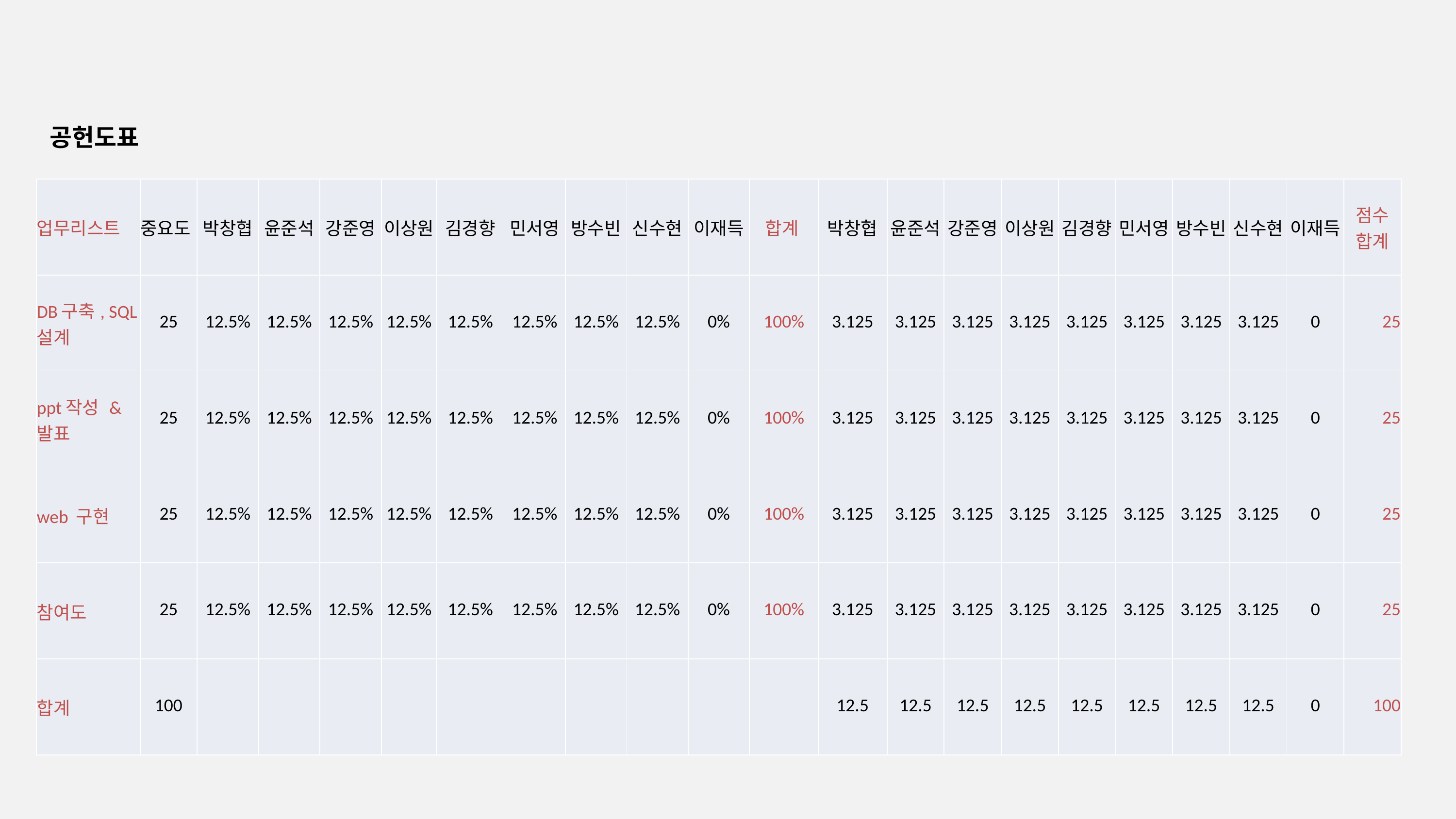

공헌도표
| 업무리스트 | 중요도 | 박창협 | 윤준석 | 강준영 | 이상원 | 김경향 | 민서영 | 방수빈 | 신수현 | 이재득 | 합계 | 박창협 | 윤준석 | 강준영 | 이상원 | 김경향 | 민서영 | 방수빈 | 신수현 | 이재득 | 점수 합계 |
| --- | --- | --- | --- | --- | --- | --- | --- | --- | --- | --- | --- | --- | --- | --- | --- | --- | --- | --- | --- | --- | --- |
| DB구축, SQL 설계 | 25 | 12.5% | 12.5% | 12.5% | 12.5% | 12.5% | 12.5% | 12.5% | 12.5% | 0% | 100% | 3.125 | 3.125 | 3.125 | 3.125 | 3.125 | 3.125 | 3.125 | 3.125 | 0 | 25 |
| ppt작성 & 발표 | 25 | 12.5% | 12.5% | 12.5% | 12.5% | 12.5% | 12.5% | 12.5% | 12.5% | 0% | 100% | 3.125 | 3.125 | 3.125 | 3.125 | 3.125 | 3.125 | 3.125 | 3.125 | 0 | 25 |
| web 구현 | 25 | 12.5% | 12.5% | 12.5% | 12.5% | 12.5% | 12.5% | 12.5% | 12.5% | 0% | 100% | 3.125 | 3.125 | 3.125 | 3.125 | 3.125 | 3.125 | 3.125 | 3.125 | 0 | 25 |
| 참여도 | 25 | 12.5% | 12.5% | 12.5% | 12.5% | 12.5% | 12.5% | 12.5% | 12.5% | 0% | 100% | 3.125 | 3.125 | 3.125 | 3.125 | 3.125 | 3.125 | 3.125 | 3.125 | 0 | 25 |
| 합계 | 100 |  |  |  |  |  |  |  |  |  |  | 12.5 | 12.5 | 12.5 | 12.5 | 12.5 | 12.5 | 12.5 | 12.5 | 0 | 100 |